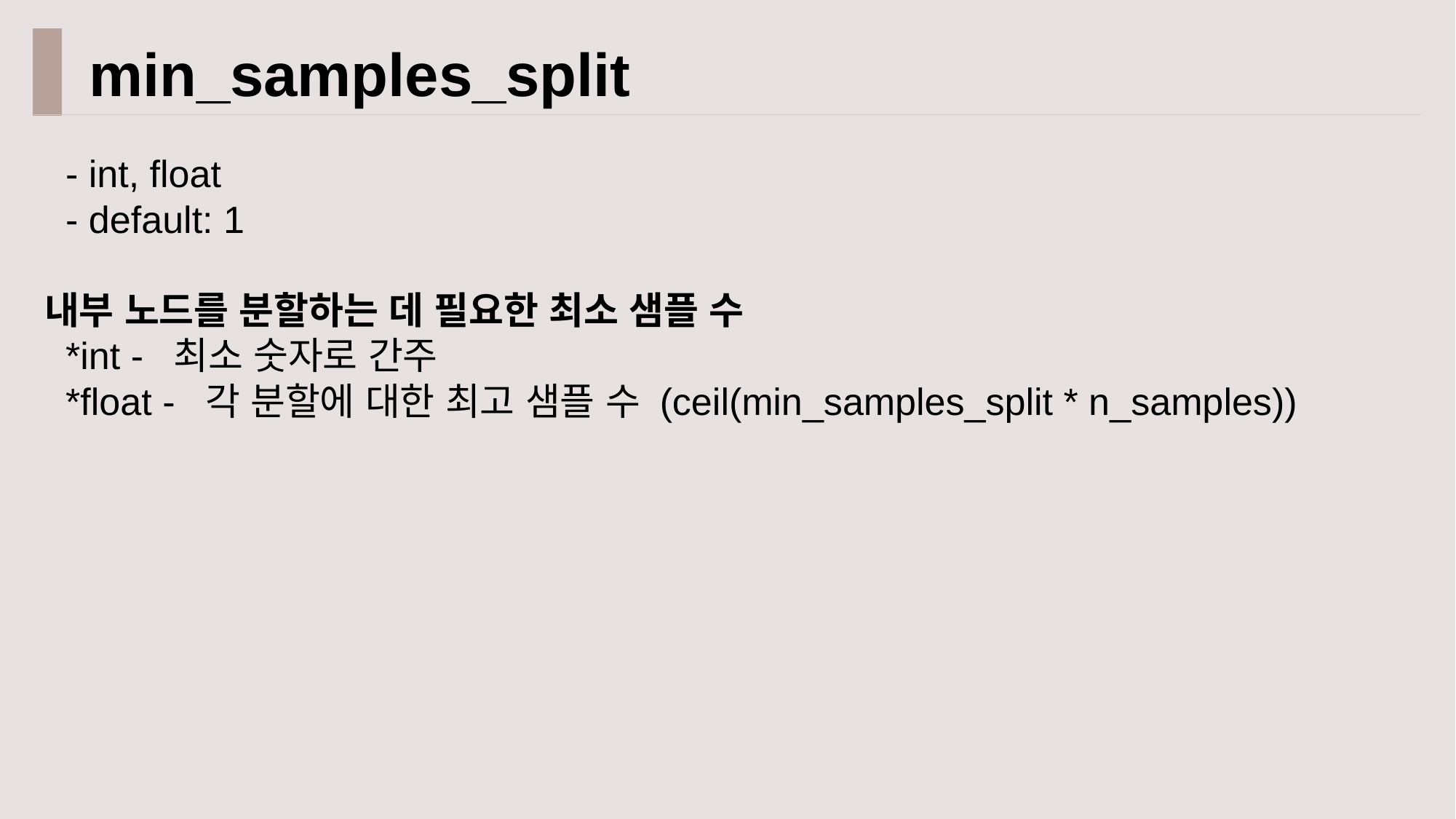

min_samples_split
  - int, float
  - default: 1

내부 노드를 분할하는 데 필요한 최소 샘플 수
  *int -  최소 숫자로 간주
  *float -  각 분할에 대한 최고 샘플 수 (ceil(min_samples_split * n_samples))